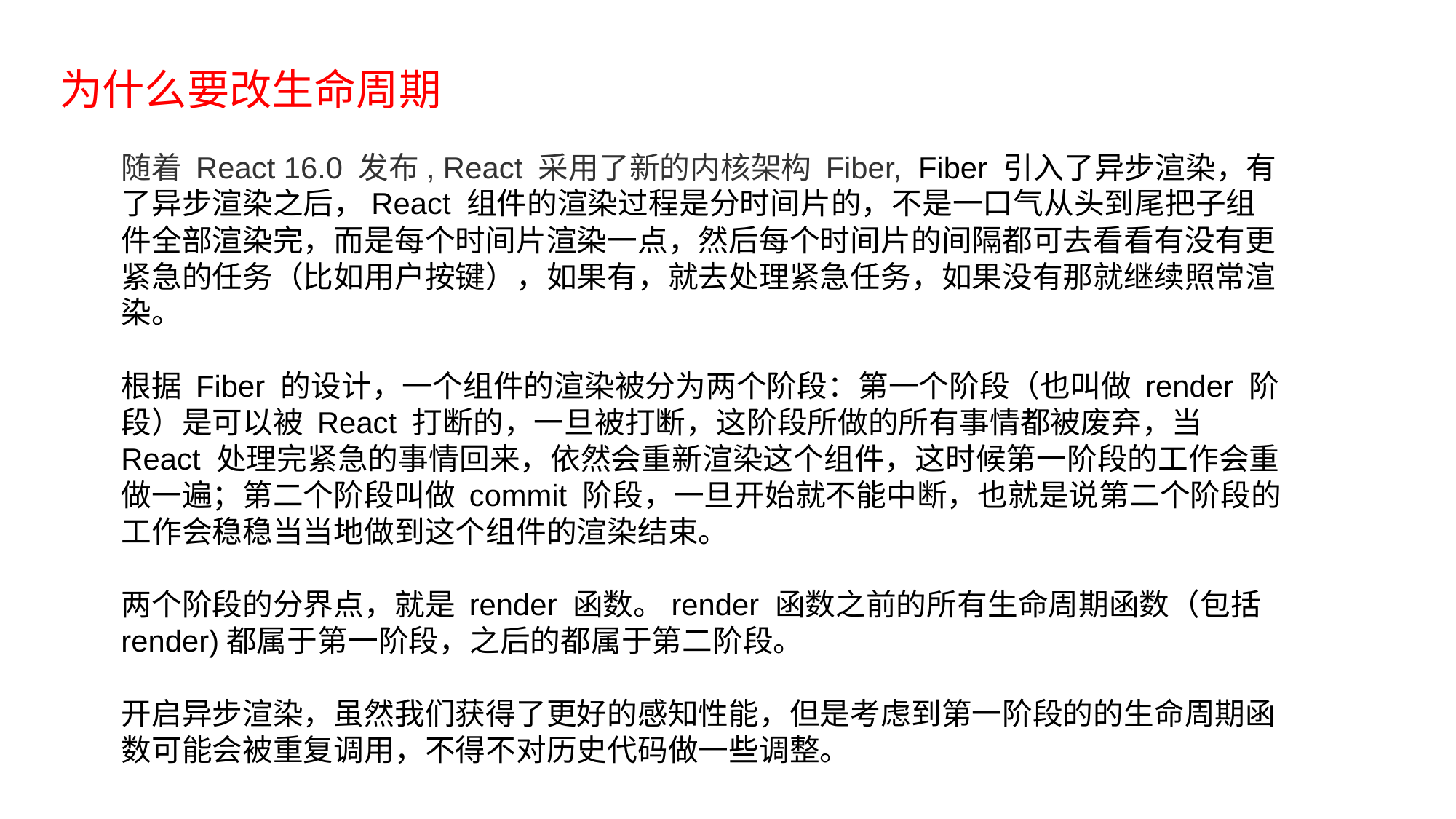

# 为什么要改生命周期
随着 React 16.0 发布, React 采用了新的内核架构 Fiber,  Fiber 引入了异步渲染，有了异步渲染之后，React 组件的渲染过程是分时间片的，不是一口气从头到尾把子组件全部渲染完，而是每个时间片渲染一点，然后每个时间片的间隔都可去看看有没有更紧急的任务（比如用户按键），如果有，就去处理紧急任务，如果没有那就继续照常渲染。

根据 Fiber 的设计，一个组件的渲染被分为两个阶段：第一个阶段（也叫做 render 阶段）是可以被 React 打断的，一旦被打断，这阶段所做的所有事情都被废弃，当 React 处理完紧急的事情回来，依然会重新渲染这个组件，这时候第一阶段的工作会重做一遍；第二个阶段叫做 commit 阶段，一旦开始就不能中断，也就是说第二个阶段的工作会稳稳当当地做到这个组件的渲染结束。

两个阶段的分界点，就是 render 函数。render 函数之前的所有生命周期函数（包括 render)都属于第一阶段，之后的都属于第二阶段。
开启异步渲染，虽然我们获得了更好的感知性能，但是考虑到第一阶段的的生命周期函数可能会被重复调用，不得不对历史代码做一些调整。